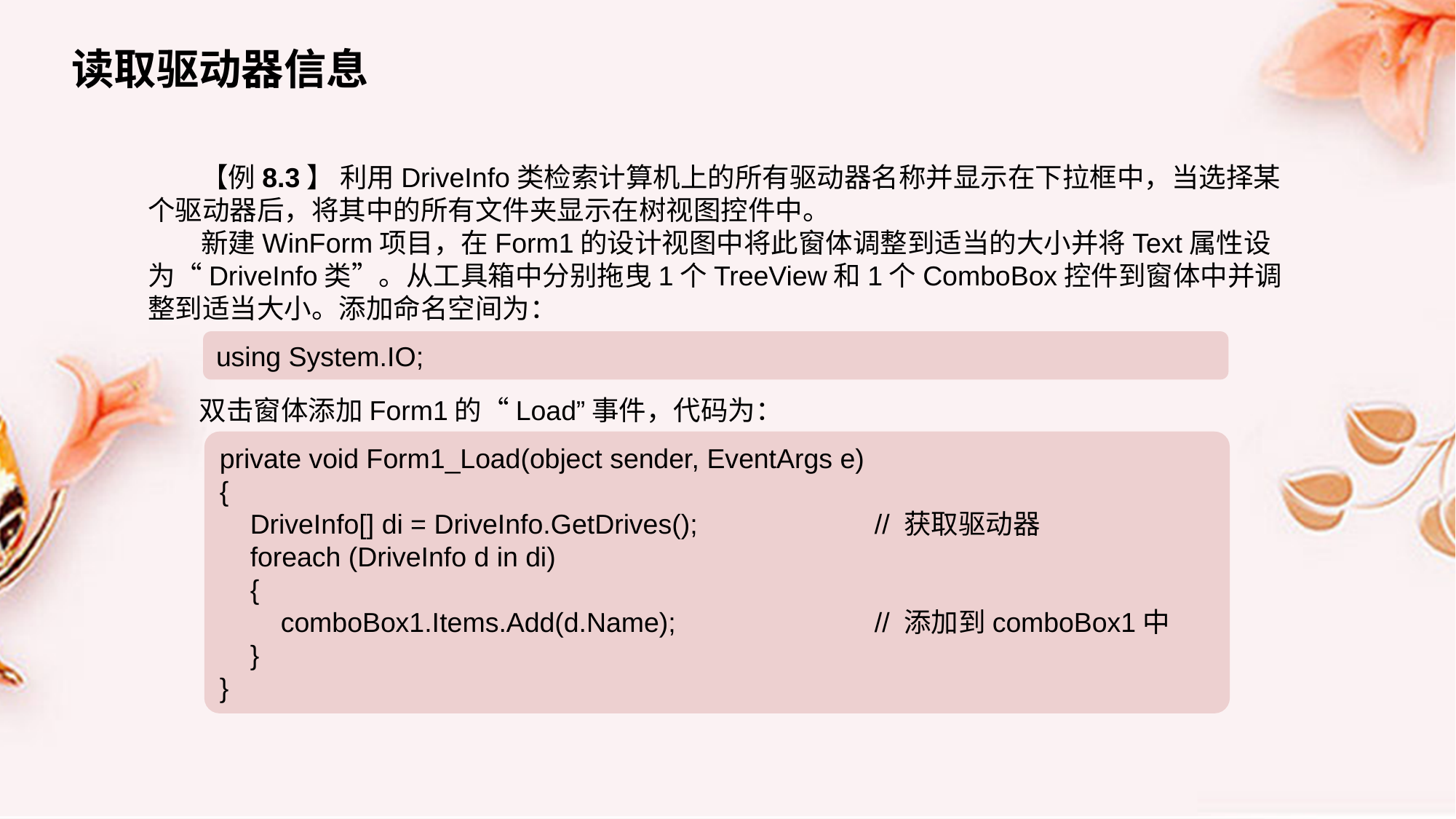

读取驱动器信息
【例8.3】 利用DriveInfo类检索计算机上的所有驱动器名称并显示在下拉框中，当选择某个驱动器后，将其中的所有文件夹显示在树视图控件中。
新建WinForm项目，在Form1的设计视图中将此窗体调整到适当的大小并将Text属性设为“DriveInfo类”。从工具箱中分别拖曳1个TreeView和1个ComboBox控件到窗体中并调整到适当大小。添加命名空间为：
using System.IO;
双击窗体添加Form1的“Load”事件，代码为：
private void Form1_Load(object sender, EventArgs e)
{
    DriveInfo[] di = DriveInfo.GetDrives();		// 获取驱动器
    foreach (DriveInfo d in di)
    {
        comboBox1.Items.Add(d.Name);    		// 添加到comboBox1中
    }
}